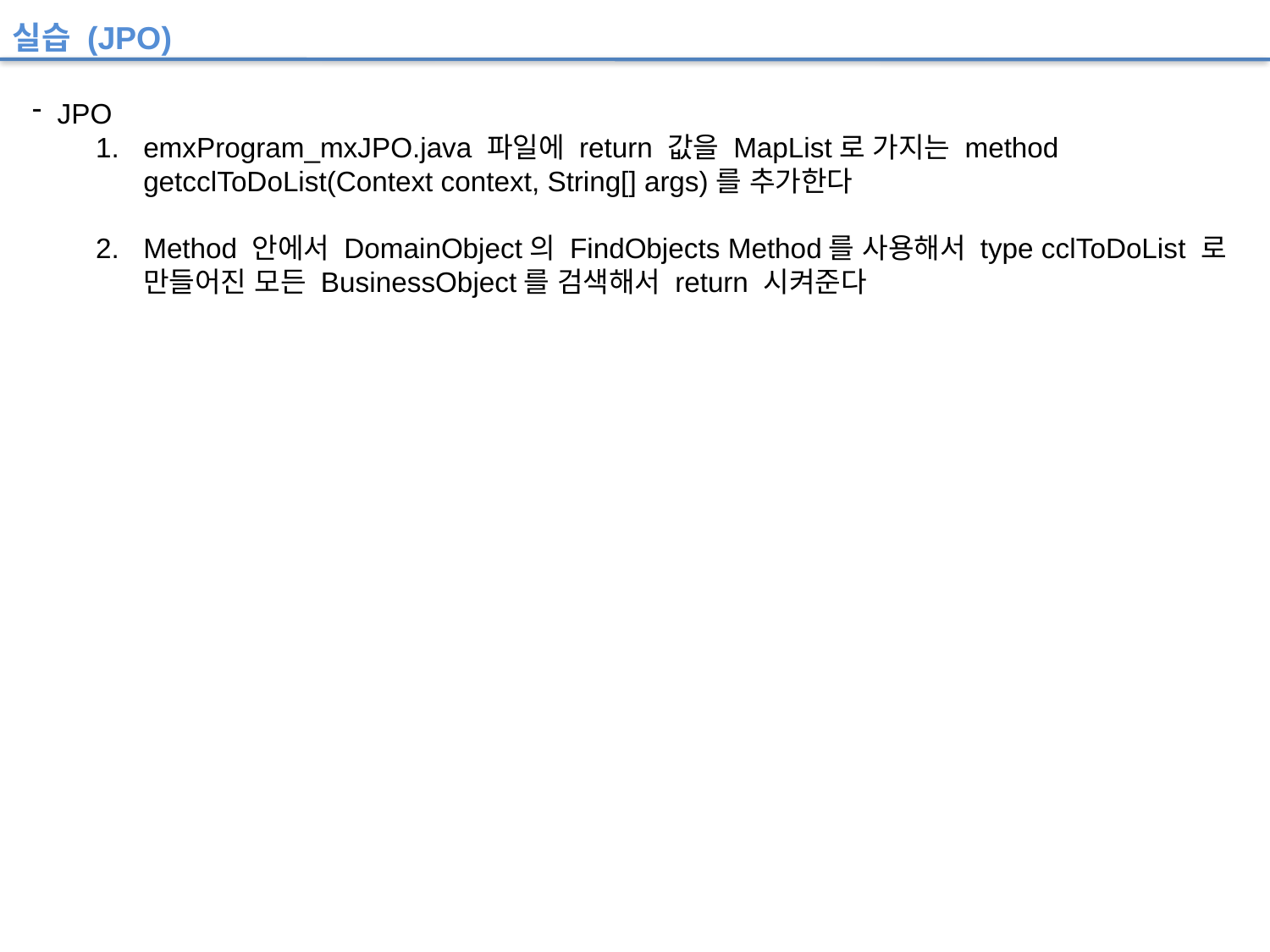

실습 (JPO)
  JPO
emxProgram_mxJPO.java 파일에 return 값을 MapList로 가지는 method getcclToDoList(Context context, String[] args)를 추가한다

Method 안에서 DomainObject의 FindObjects Method를 사용해서 type cclToDoList 로 만들어진 모든 BusinessObject를 검색해서 return 시켜준다